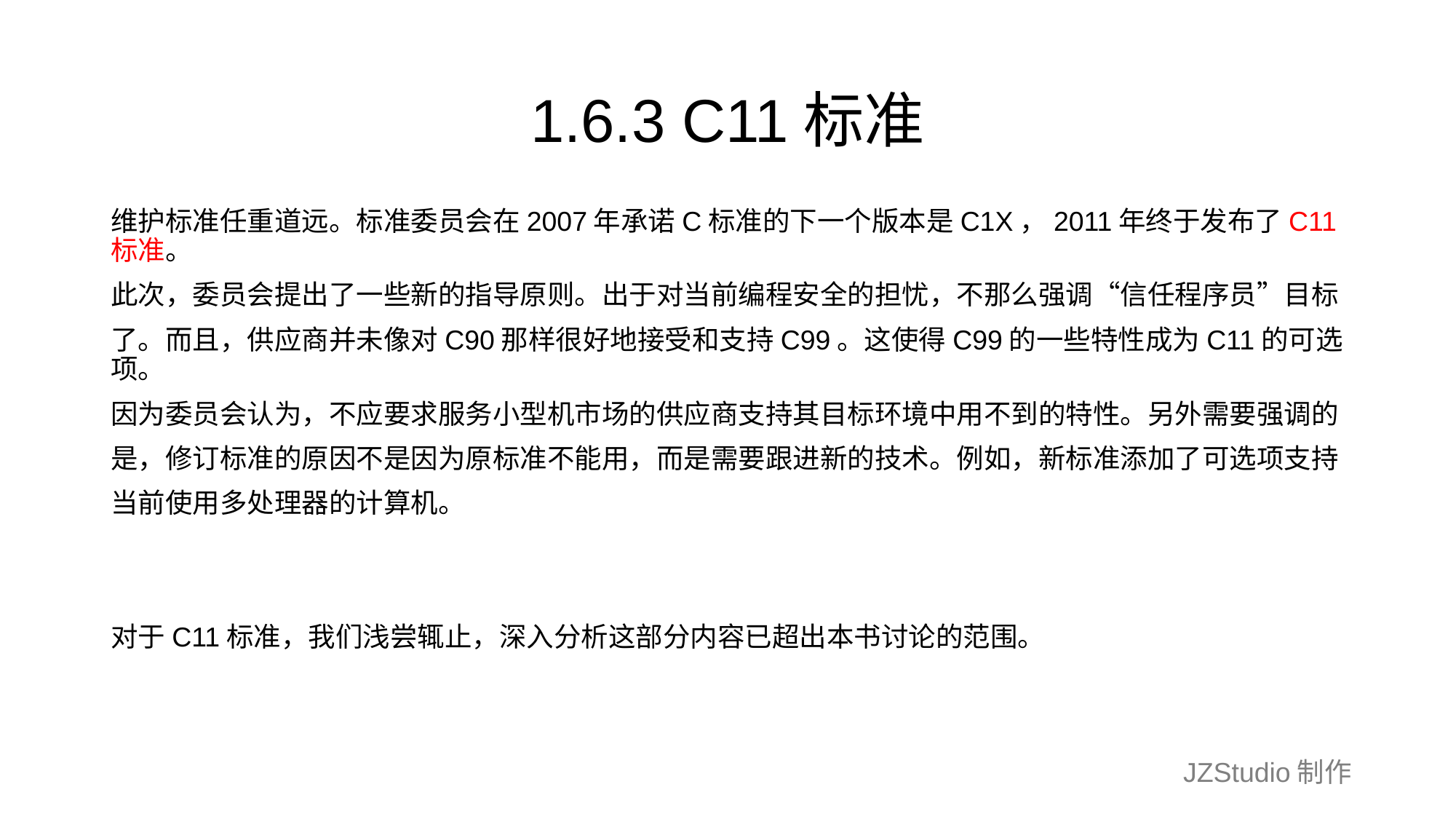

# 1.6.3 C11标准
维护标准任重道远。标准委员会在2007年承诺C标准的下一个版本是C1X，2011年终于发布了C11标准。
此次，委员会提出了一些新的指导原则。出于对当前编程安全的担忧，不那么强调“信任程序员”目标
了。而且，供应商并未像对C90那样很好地接受和支持C99。这使得C99的一些特性成为C11的可选项。
因为委员会认为，不应要求服务小型机市场的供应商支持其目标环境中用不到的特性。另外需要强调的
是，修订标准的原因不是因为原标准不能用，而是需要跟进新的技术。例如，新标准添加了可选项支持
当前使用多处理器的计算机。

对于C11标准，我们浅尝辄止，深入分析这部分内容已超出本书讨论的范围。